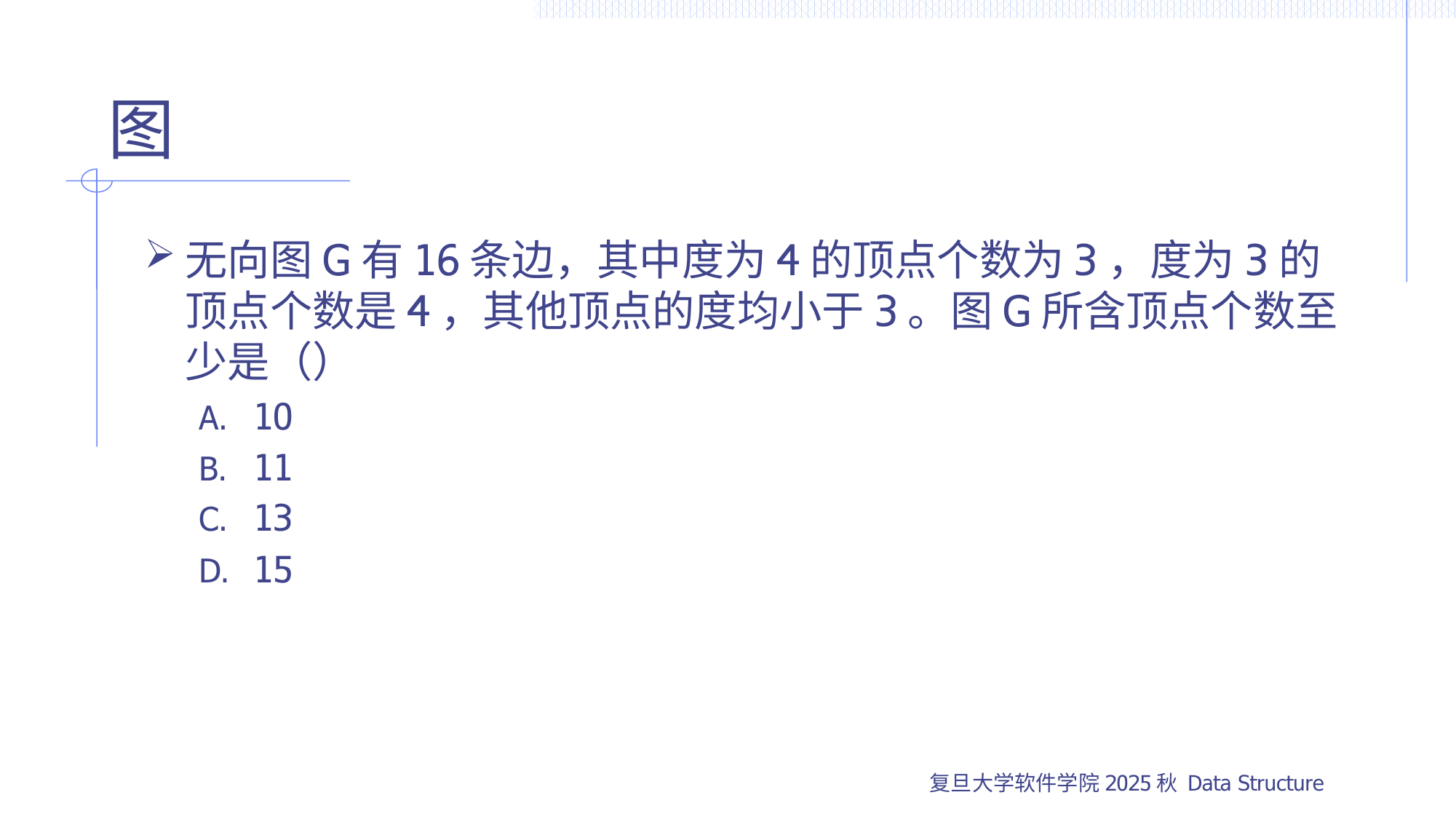

# 图
无向图G有16条边，其中度为4的顶点个数为3，度为3的顶点个数是4，其他顶点的度均小于3。图G所含顶点个数至少是（）
10
11
13
15